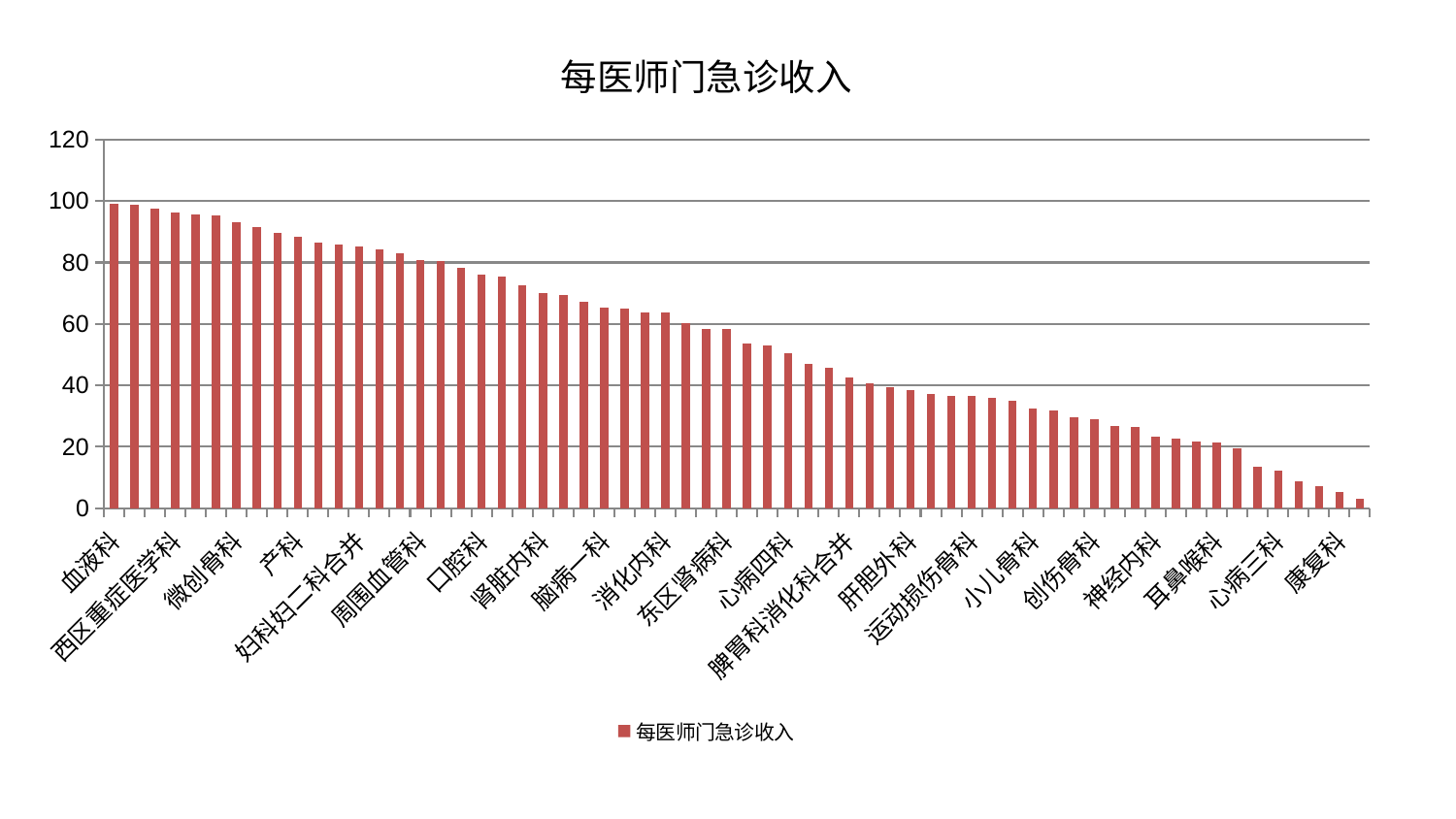

### Chart: 每医师门急诊收入

| Category | 每医师门急诊收入 |
|---|---|
| 血液科 | 99.27520854608369 |
| 中医经典科 | 98.82135403647987 |
| 肿瘤内科 | 97.6577437516809 |
| 西区重症医学科 | 96.13192082852531 |
| 脊柱骨科 | 95.79549984929811 |
| 心病一科 | 95.41193871880817 |
| 微创骨科 | 92.98105411189381 |
| 脑病三科 | 91.60836929579675 |
| 针灸科 | 89.4969424187146 |
| 产科 | 88.44670298034049 |
| 美容皮肤科 | 86.63573517220553 |
| 肝病科 | 85.97852907683607 |
| 妇科妇二科合并 | 85.35462957125632 |
| 皮肤科 | 84.16772845445304 |
| 乳腺甲状腺外科 | 82.9517678813584 |
| 周围血管科 | 80.92970752183011 |
| 妇二科 | 80.6352819384779 |
| 东区重症医学科 | 78.12670061466191 |
| 口腔科 | 76.03109902011755 |
| 肾病科 | 75.39948489737634 |
| 身心医学科 | 72.50397494836722 |
| 肾脏内科 | 69.96483841104177 |
| 心病二科 | 69.35462080029848 |
| 重症医学科 | 67.16319153014463 |
| 脑病一科 | 65.19491384782981 |
| 医院 | 64.88426783851612 |
| 中医外治中心 | 63.75493191512503 |
| 消化内科 | 63.63296143456842 |
| 关节骨科 | 60.27773604502195 |
| 呼吸内科 | 58.43275497026417 |
| 东区肾病科 | 58.35779311416665 |
| 骨科 | 53.619807699739994 |
| 儿科 | 53.14232617025863 |
| 心病四科 | 50.45063617664853 |
| 内分泌科 | 46.96781175349556 |
| 风湿病科 | 45.71677973561346 |
| 脾胃科消化科合并 | 42.70376690690305 |
| 神经外科 | 40.81398293295864 |
| 治未病中心 | 39.381470974392016 |
| 肝胆外科 | 38.503771526719554 |
| 普通外科 | 37.06875474039148 |
| 胸外科 | 36.6597726951716 |
| 运动损伤骨科 | 36.61496420609631 |
| 男科 | 35.83061325087466 |
| 老年医学科 | 34.84135893629232 |
| 小儿骨科 | 32.49770068370221 |
| 妇科 | 31.731652341645365 |
| 肛肠科 | 29.659247712221482 |
| 创伤骨科 | 29.02277151500168 |
| 脑病二科 | 26.664410044279798 |
| 显微骨科 | 26.570499281495017 |
| 神经内科 | 23.287615414324424 |
| 脾胃病科 | 22.76267980959743 |
| 小儿推拿科 | 21.610668908933683 |
| 耳鼻喉科 | 21.350734888488752 |
| 心血管内科 | 19.64961071815532 |
| 推拿科 | 13.496776334880135 |
| 心病三科 | 12.391887937629086 |
| 泌尿外科 | 8.874391492958612 |
| 眼科 | 7.274769777371182 |
| 康复科 | 5.2598489739854815 |
| 综合内科 | 3.0078610837609876 |
54